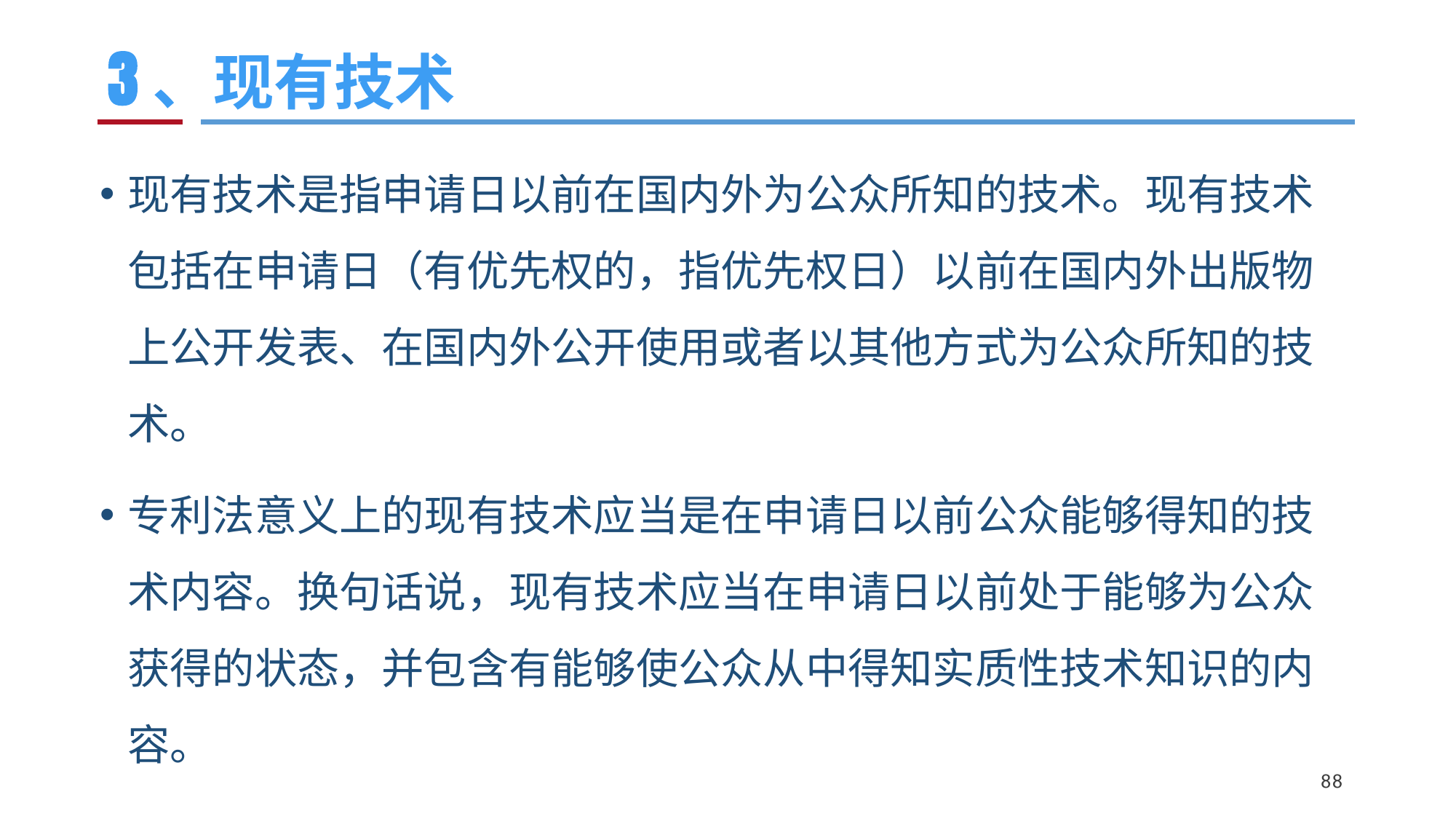

# 3、现有技术
现有技术是指申请日以前在国内外为公众所知的技术。现有技术包括在申请日（有优先权的，指优先权日）以前在国内外出版物上公开发表、在国内外公开使用或者以其他方式为公众所知的技术。
专利法意义上的现有技术应当是在申请日以前公众能够得知的技术内容。换句话说，现有技术应当在申请日以前处于能够为公众获得的状态，并包含有能够使公众从中得知实质性技术知识的内容。

88